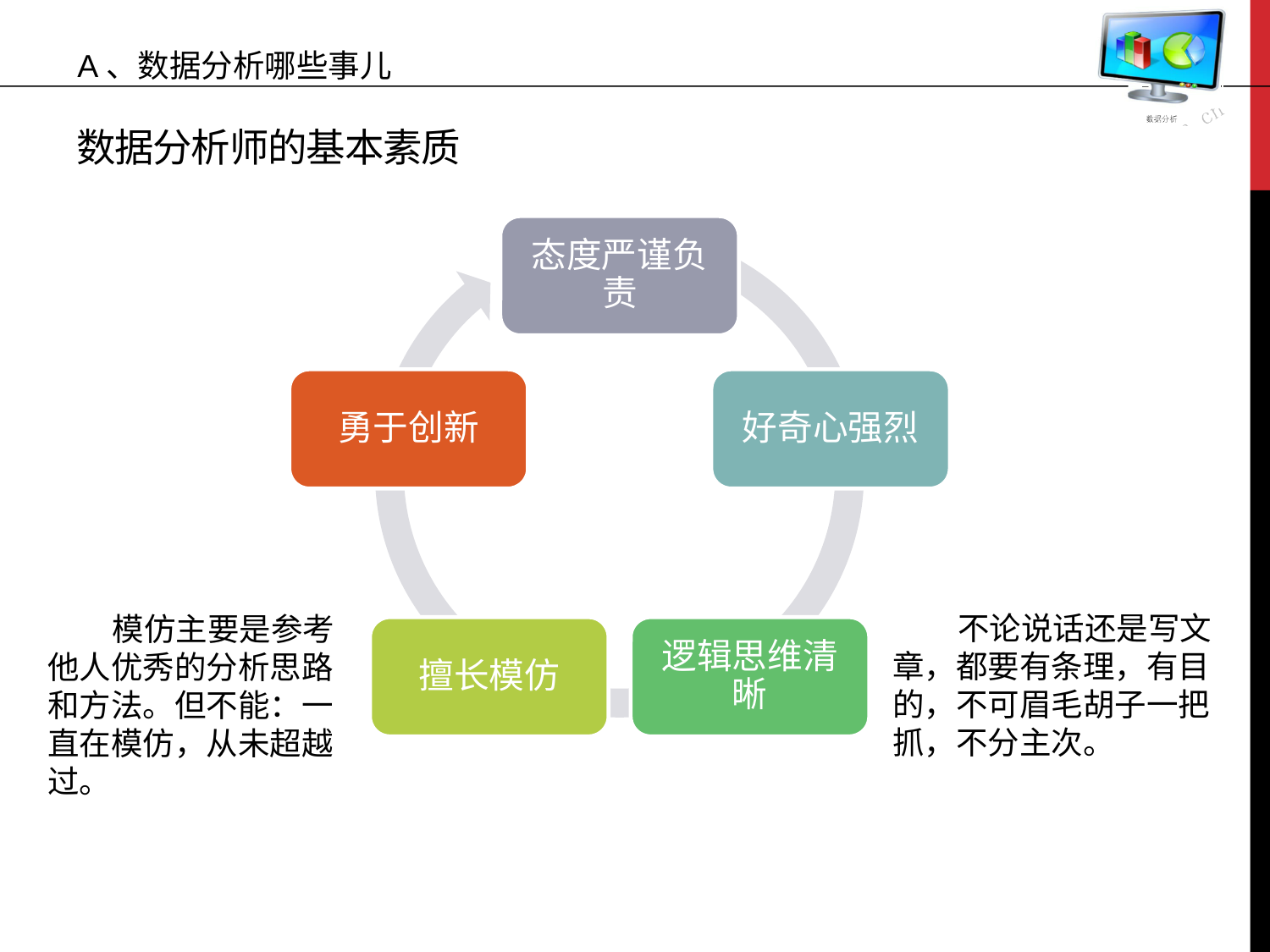

A、数据分析哪些事儿
# 数据分析师的基本素质
态度严谨负责
好奇心强烈
逻辑思维清晰
擅长模仿
勇于创新
        不论说话还是写文章，都要有条理，有目的，不可眉毛胡子一把抓，不分主次。
        模仿主要是参考他人优秀的分析思路和方法。但不能：一直在模仿，从未超越过。